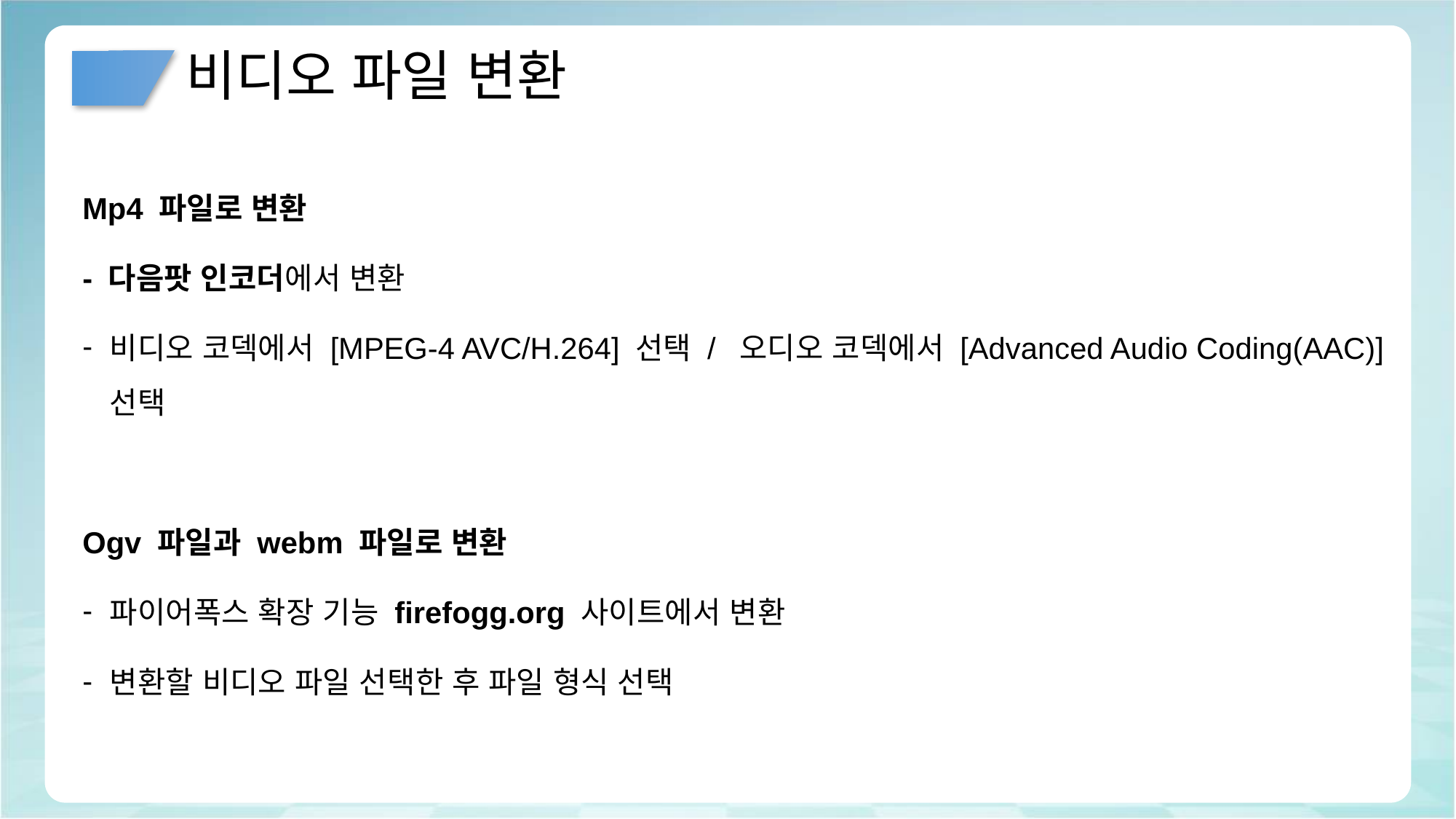

# 비디오 파일 변환
Mp4 파일로 변환
- 다음팟 인코더에서 변환
비디오 코덱에서 [MPEG-4 AVC/H.264] 선택 /  오디오 코덱에서 [Advanced Audio Coding(AAC)] 선택

Ogv 파일과 webm 파일로 변환
파이어폭스 확장 기능 firefogg.org 사이트에서 변환
변환할 비디오 파일 선택한 후 파일 형식 선택